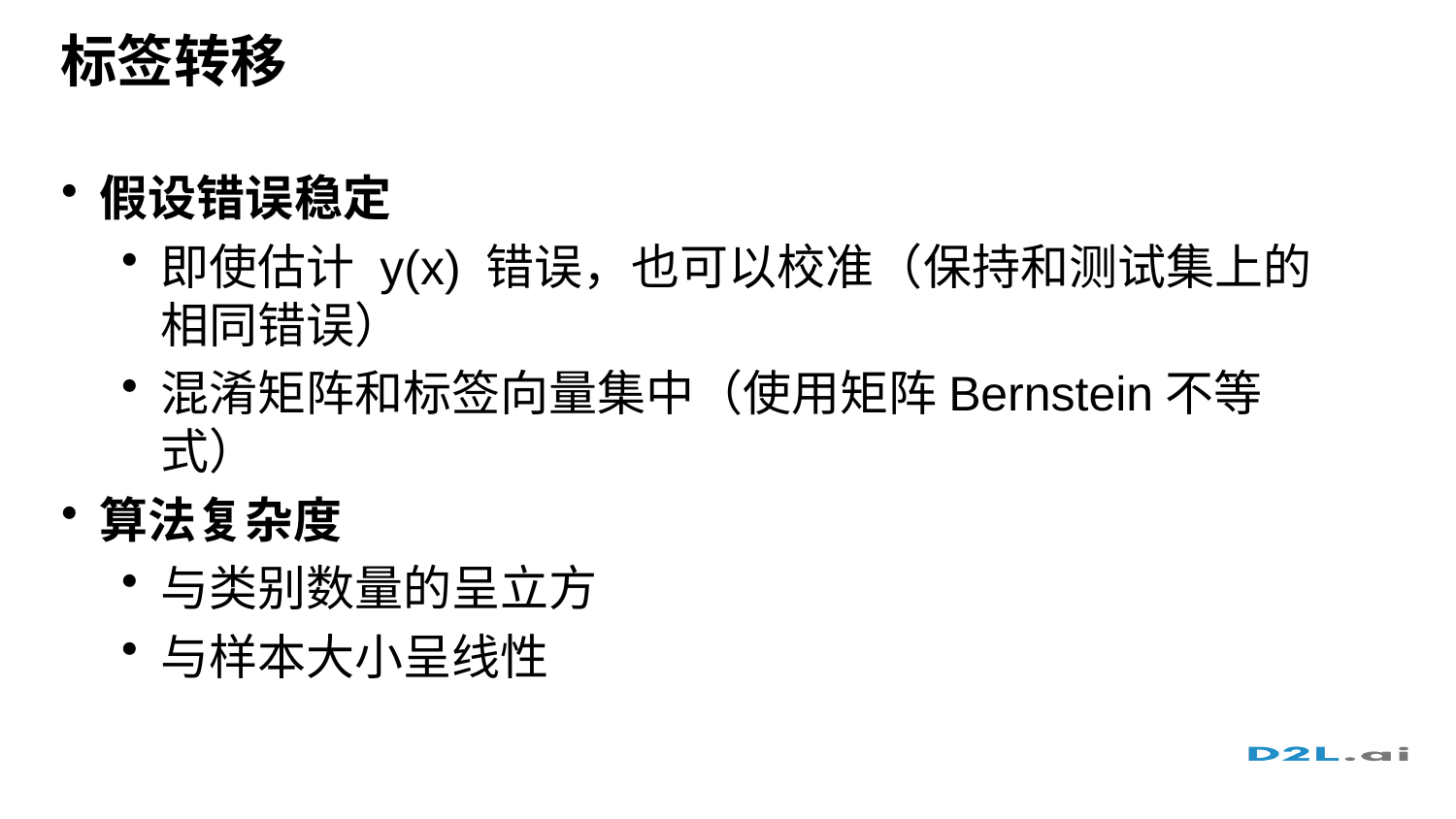

# 标签转移
假设错误稳定
即使估计 y(x) 错误，也可以校准（保持和测试集上的相同错误）
混淆矩阵和标签向量集中（使用矩阵Bernstein不等式）
算法复杂度
与类别数量的呈立方
与样本大小呈线性